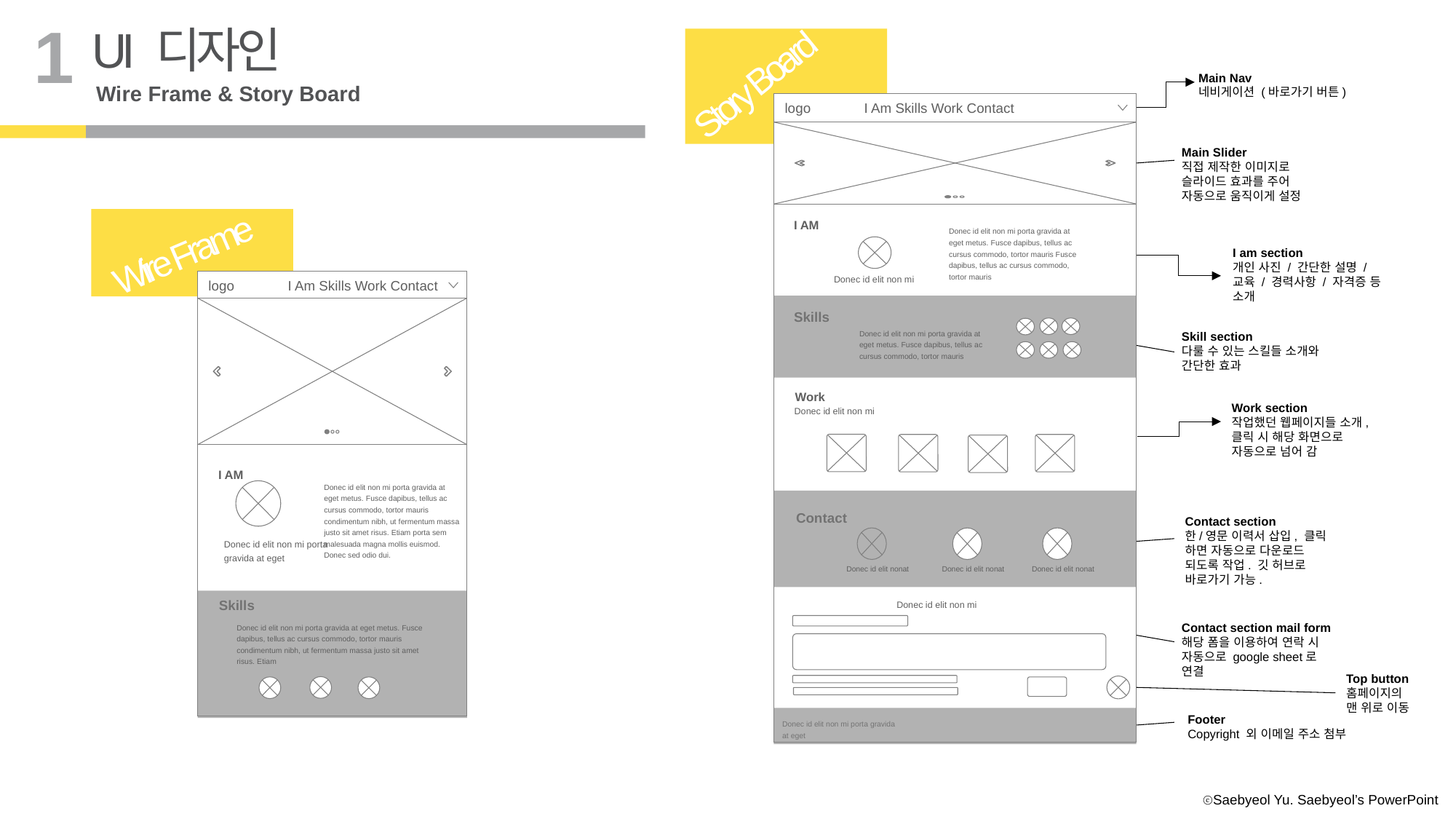

1
UI 디자인

Story Board
Main Nav
네비게이션 (바로가기 버튼)
Wire Frame & Story Board
Sign in
I AM
Donec id elit non mi porta gravida at eget metus. Fusce dapibus, tellus ac cursus commodo, tortor mauris condimentum nibh, ut fermentum massa justo sit amet risus. Etiam porta sem malesuada magna mollis euismod. Donec sed odio dui.
Donec id elit non mi porta gravida at eget
Donec id elit non mi porta gravida at eget metus. Fusce dapibus, tellus ac cursus commodo, tortor mauris condimentum nibh, ut fermentum massa justo sit amet risus. Etiam
logo              I Am Skills Work Contact

Main Slider
직접 제작한 이미지로 슬라이드 효과를 주어 자동으로 움직이게 설정

I AM
Donec id elit non mi porta gravida at eget metus. Fusce dapibus, tellus ac cursus commodo, tortor mauris Fusce dapibus, tellus ac cursus commodo, tortor mauris
Wire Frame

I am section
개인 사진 / 간단한 설명 / 교육 / 경력사항 / 자격증 등 소개
logo              I Am Skills Work Contact

Donec id elit non mi

Skills

Skill section
다룰 수 있는 스킬들 소개와 간단한 효과
Donec id elit non mi porta gravida at eget metus. Fusce dapibus, tellus ac cursus commodo, tortor mauris

Work
Work section
작업했던 웹페이지들 소개, 클릭 시 해당 화면으로 자동으로 넘어 감
Donec id elit non mi

Contact section
한/영문 이력서 삽입, 클릭 하면 자동으로 다운로드 되도록 작업. 깃 허브로 바로가기 가능.
Contact

Donec id elit nonat
Donec id elit nonat
Donec id elit nonat

Donec id elit non mi
Skills
Contact section mail form
해당 폼을 이용하여 연락 시 자동으로 google sheet로 연결

Top button
홈페이지의
맨 위로 이동

Footer
Copyright 외 이메일 주소 첨부

Donec id elit non mi porta gravida at eget